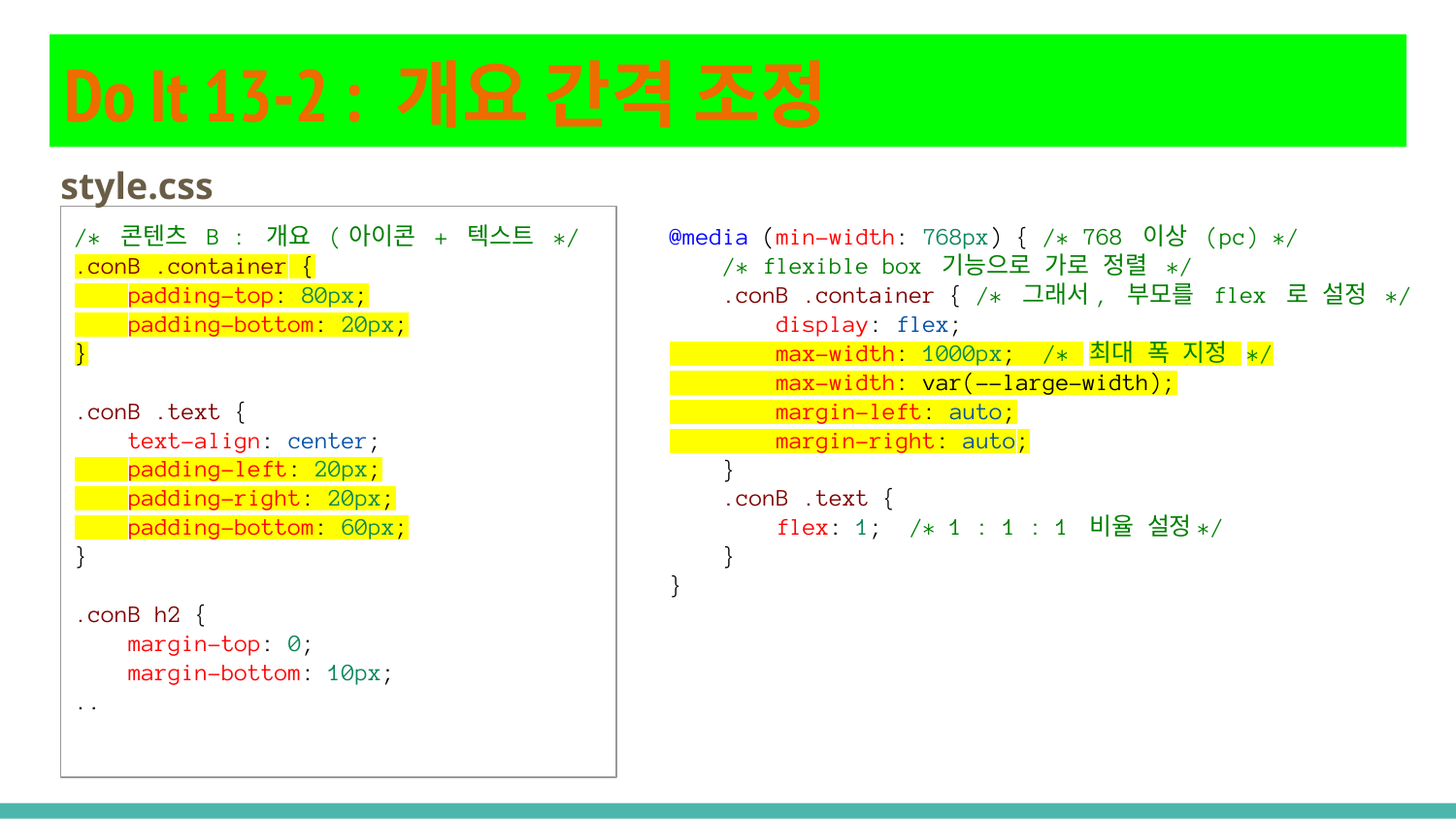

# Do It 13-2 : 개요 간격 조정
style.css
/* 콘텐츠 B : 개요 (아이콘 + 텍스트 */
.conB .container {
    padding-top: 80px;
    padding-bottom: 20px;
}

.conB .text {
    text-align: center;
    padding-left: 20px;
    padding-right: 20px;
    padding-bottom: 60px;
}

.conB h2 {
    margin-top: 0;
    margin-bottom: 10px;
..

@media (min-width: 768px) { /* 768 이상 (pc) */
    /* flexible box 기능으로 가로 정렬 */
    .conB .container { /* 그래서, 부모를 flex 로 설정 */
        display: flex;
        max-width: 1000px;  /* 최대 폭 지정 */
        max-width: var(--large-width);
        margin-left: auto;
        margin-right: auto;
    }
    .conB .text {
        flex: 1;  /* 1 : 1 : 1 비율 설정*/
    }
}